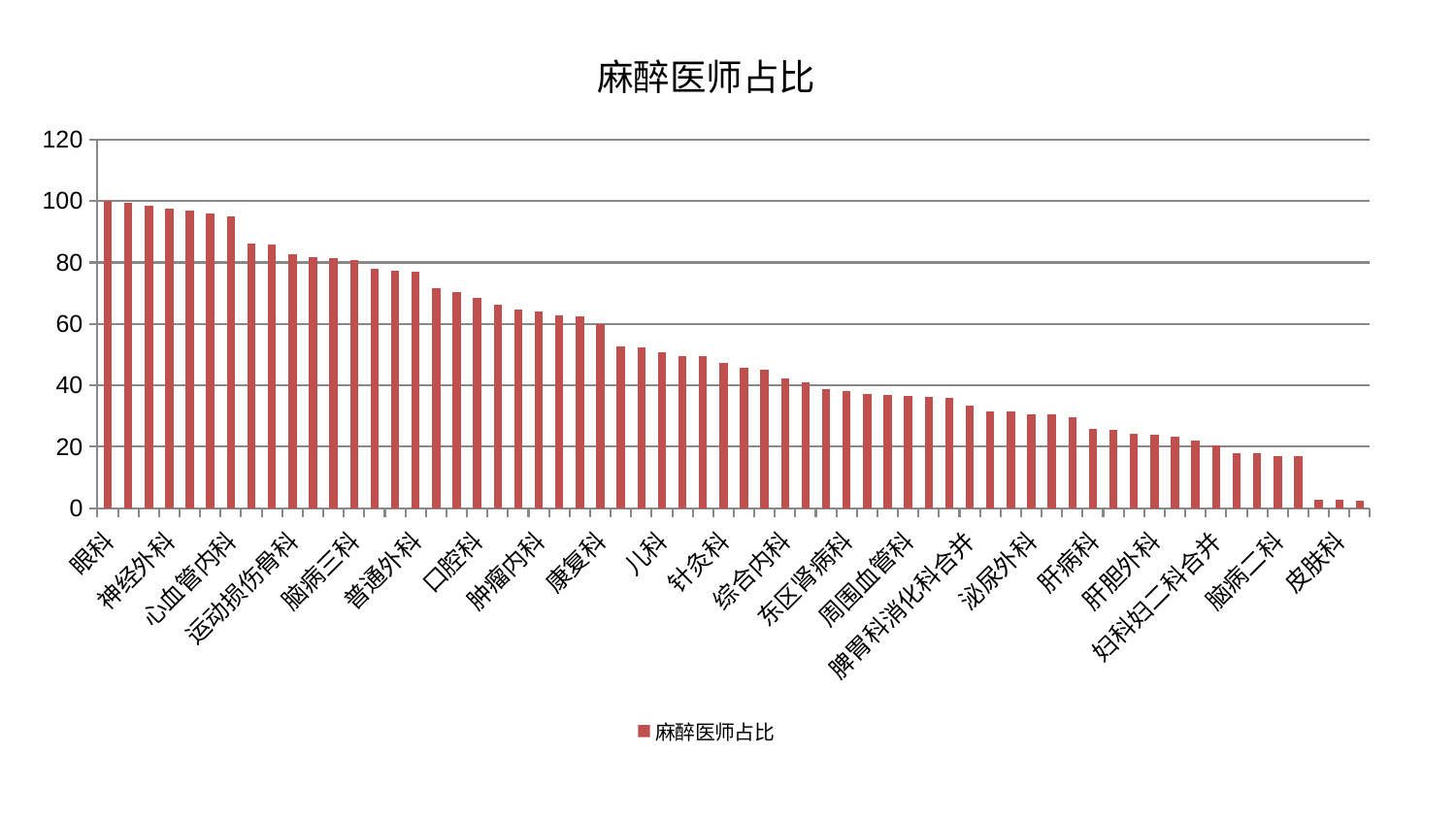

### Chart: 麻醉医师占比

| Category | 麻醉医师占比 |
|---|---|
| 眼科 | 100.0 |
| 心病二科 | 99.46387775571931 |
| 肾脏内科 | 98.45064646806162 |
| 神经外科 | 97.57827685756449 |
| 老年医学科 | 96.92989800183777 |
| 耳鼻喉科 | 95.94309416789224 |
| 心血管内科 | 95.09885463281041 |
| 显微骨科 | 86.11745576774902 |
| 东区重症医学科 | 85.72134480654103 |
| 运动损伤骨科 | 82.76060850118161 |
| 创伤骨科 | 81.60845663717521 |
| 美容皮肤科 | 81.35401733207618 |
| 脑病三科 | 80.81363160359774 |
| 西区重症医学科 | 78.03810947039875 |
| 心病一科 | 77.35592346711418 |
| 普通外科 | 76.9180752521473 |
| 治未病中心 | 71.56887529791965 |
| 呼吸内科 | 70.22118961832246 |
| 口腔科 | 68.44108802521959 |
| 男科 | 66.42365909247859 |
| 脾胃病科 | 64.68544593771696 |
| 肿瘤内科 | 64.02238752420135 |
| 神经内科 | 62.69897862912868 |
| 身心医学科 | 62.422144855999264 |
| 康复科 | 59.94644529930954 |
| 骨科 | 52.75586451902033 |
| 消化内科 | 52.223357636877445 |
| 儿科 | 50.849990294627226 |
| 脊柱骨科 | 49.62479947666083 |
| 重症医学科 | 49.47344491763671 |
| 针灸科 | 47.225231542463334 |
| 小儿推拿科 | 45.867401484067265 |
| 心病四科 | 45.04077255648445 |
| 综合内科 | 42.122363060782526 |
| 肛肠科 | 41.023648895489714 |
| 胸外科 | 38.66324229539276 |
| 东区肾病科 | 38.11249531836521 |
| 风湿病科 | 37.276685359662196 |
| 妇二科 | 36.81977288285574 |
| 周围血管科 | 36.56178739835615 |
| 产科 | 36.14643427974574 |
| 中医经典科 | 35.786269478083064 |
| 脾胃科消化科合并 | 33.56470596895561 |
| 脑病一科 | 31.618478980270744 |
| 肾病科 | 31.47063038945544 |
| 泌尿外科 | 30.703983029146272 |
| 血液科 | 30.6864700625721 |
| 内分泌科 | 29.778449218263557 |
| 肝病科 | 25.966514934141053 |
| 乳腺甲状腺外科 | 25.471798935371282 |
| 中医外治中心 | 24.145355202234597 |
| 肝胆外科 | 24.063062400451976 |
| 医院 | 23.44308179860881 |
| 关节骨科 | 22.03775553151738 |
| 妇科妇二科合并 | 20.609641250860083 |
| 小儿骨科 | 17.975311610958954 |
| 推拿科 | 17.888564025852784 |
| 脑病二科 | 16.840239023961647 |
| 心病三科 | 16.823880696410797 |
| 妇科 | 2.7328924015324274 |
| 皮肤科 | 2.6477261748030223 |
| 微创骨科 | 2.525510196132256 |
193